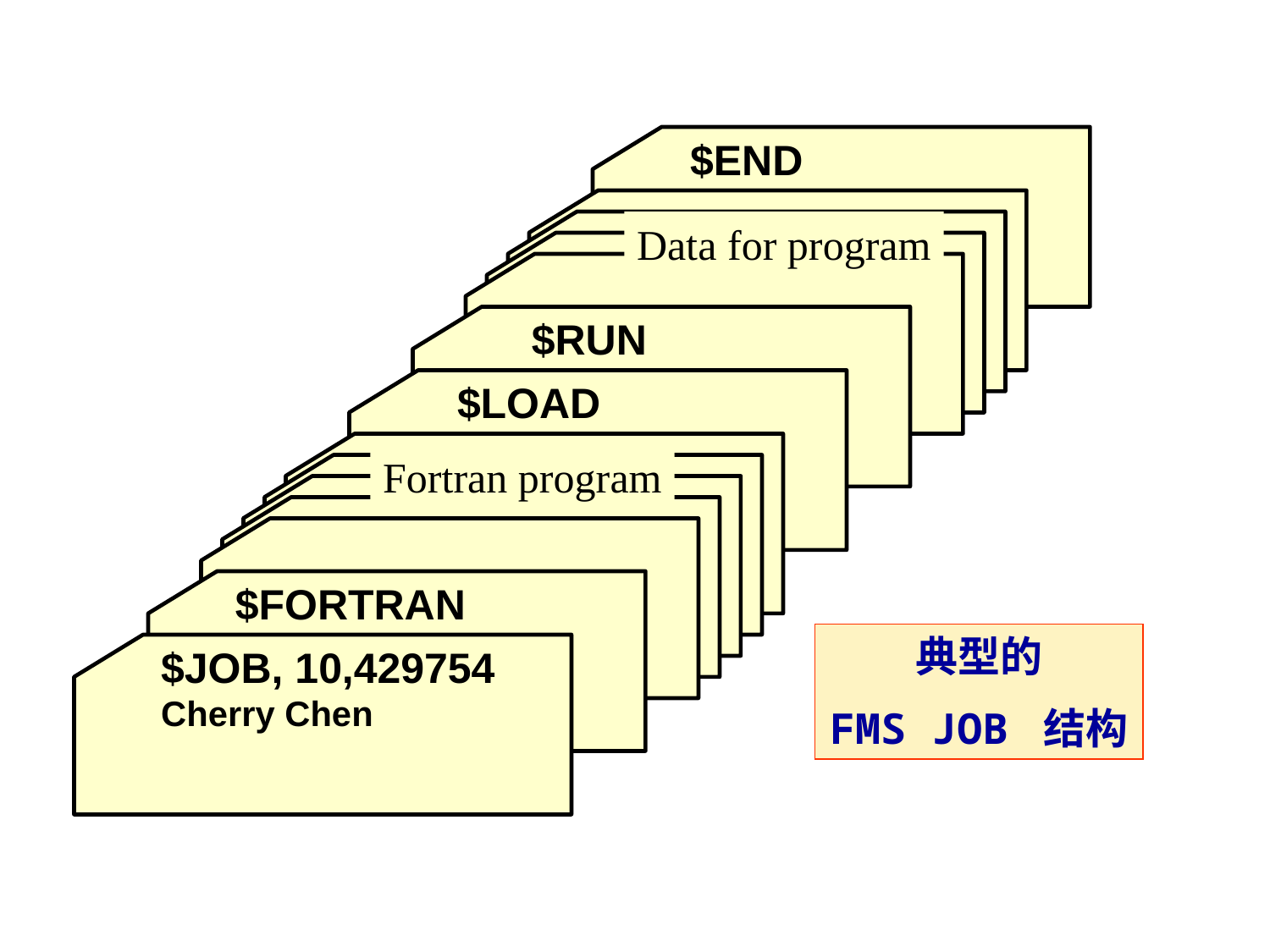

$END

Data for program

$RUN

$LOAD

Fortran program

$FORTRAN

典型的
FMS JOB 结构
$JOB, 10,429754
Cherry Chen